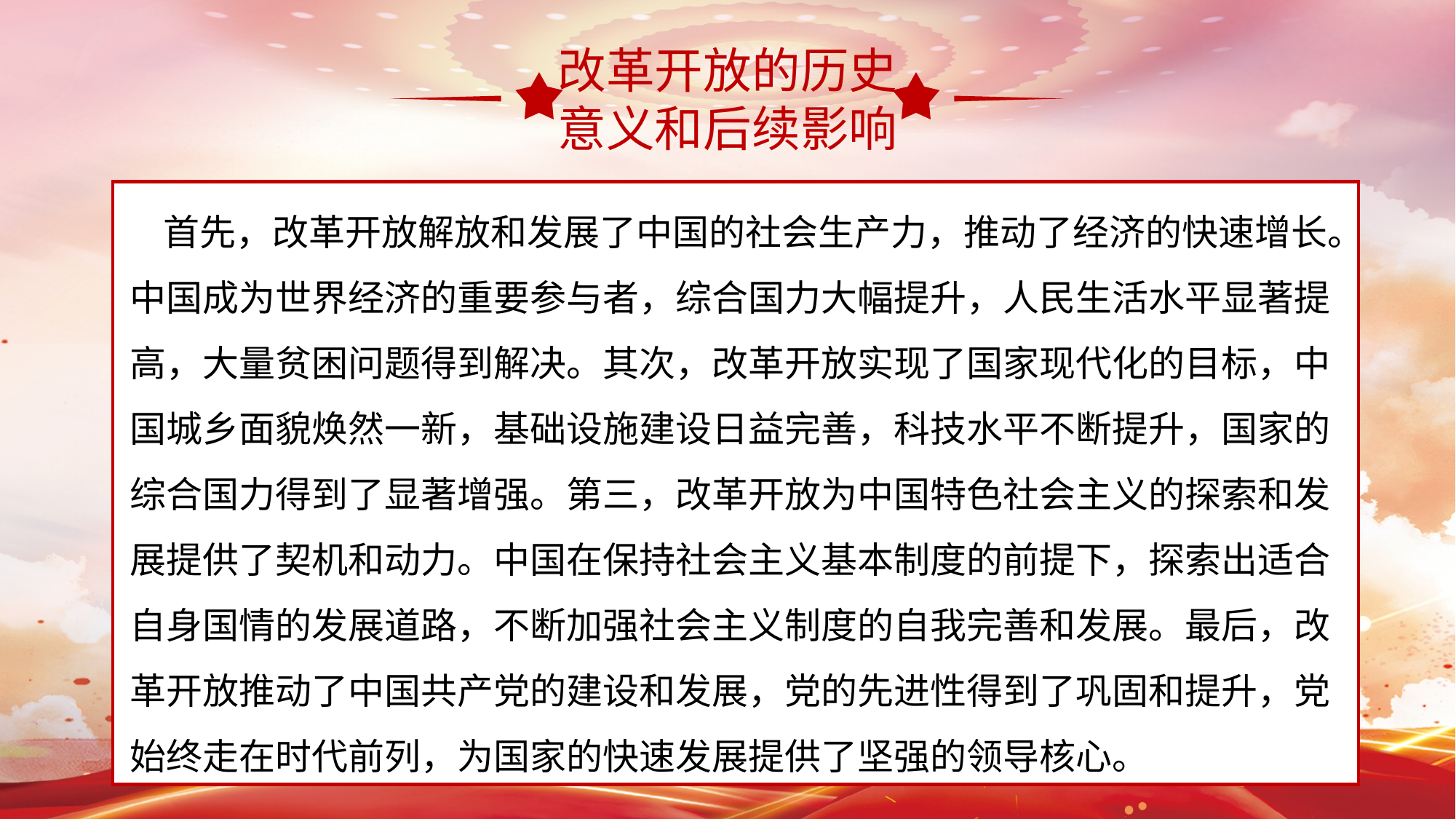

改革开放的历史意义和后续影响

   首先，改革开放解放和发展了中国的社会生产力，推动了经济的快速增长。中国成为世界经济的重要参与者，综合国力大幅提升，人民生活水平显著提高，大量贫困问题得到解决。其次，改革开放实现了国家现代化的目标，中国城乡面貌焕然一新，基础设施建设日益完善，科技水平不断提升，国家的综合国力得到了显著增强。第三，改革开放为中国特色社会主义的探索和发展提供了契机和动力。中国在保持社会主义基本制度的前提下，探索出适合自身国情的发展道路，不断加强社会主义制度的自我完善和发展。最后，改革开放推动了中国共产党的建设和发展，党的先进性得到了巩固和提升，党始终走在时代前列，为国家的快速发展提供了坚强的领导核心。